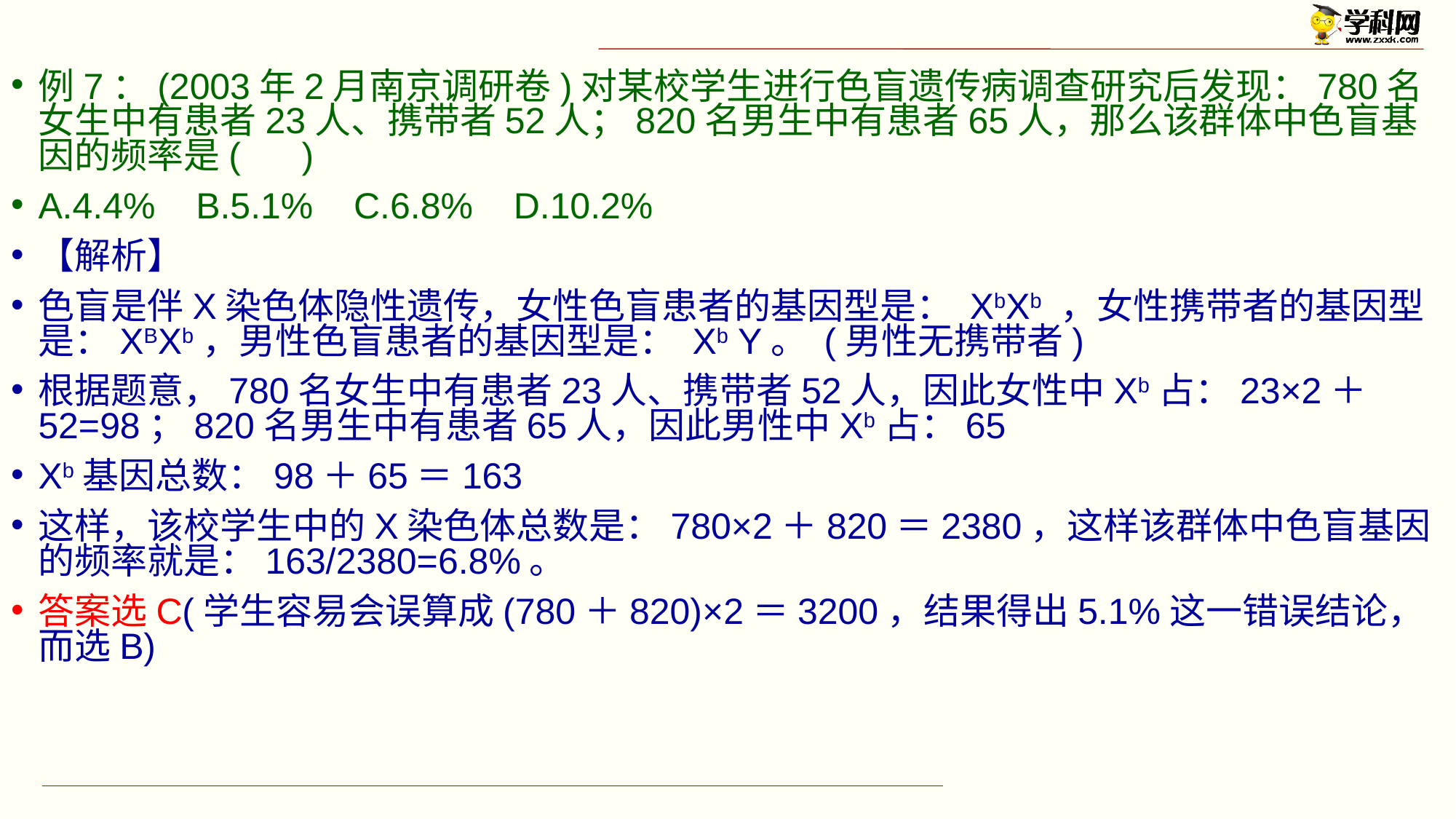

例7：(2003年2月南京调研卷)对某校学生进行色盲遗传病调查研究后发现：780名女生中有患者23人、携带者52人；820名男生中有患者65人，那么该群体中色盲基因的频率是(      )
A.4.4%    B.5.1%    C.6.8%    D.10.2%
【解析】
色盲是伴X染色体隐性遗传，女性色盲患者的基因型是： XbXb ，女性携带者的基因型是：XBXb，男性色盲患者的基因型是： Xb Y。 (男性无携带者)
根据题意，780名女生中有患者23人、携带者52人，因此女性中Xb占：23×2＋52=98；820名男生中有患者65人，因此男性中Xb占：65
Xb基因总数：98＋65＝163
这样，该校学生中的X染色体总数是：780×2＋820＝2380，这样该群体中色盲基因的频率就是：163/2380=6.8%。
答案选C(学生容易会误算成(780＋820)×2＝3200，结果得出5.1%这一错误结论，而选B)